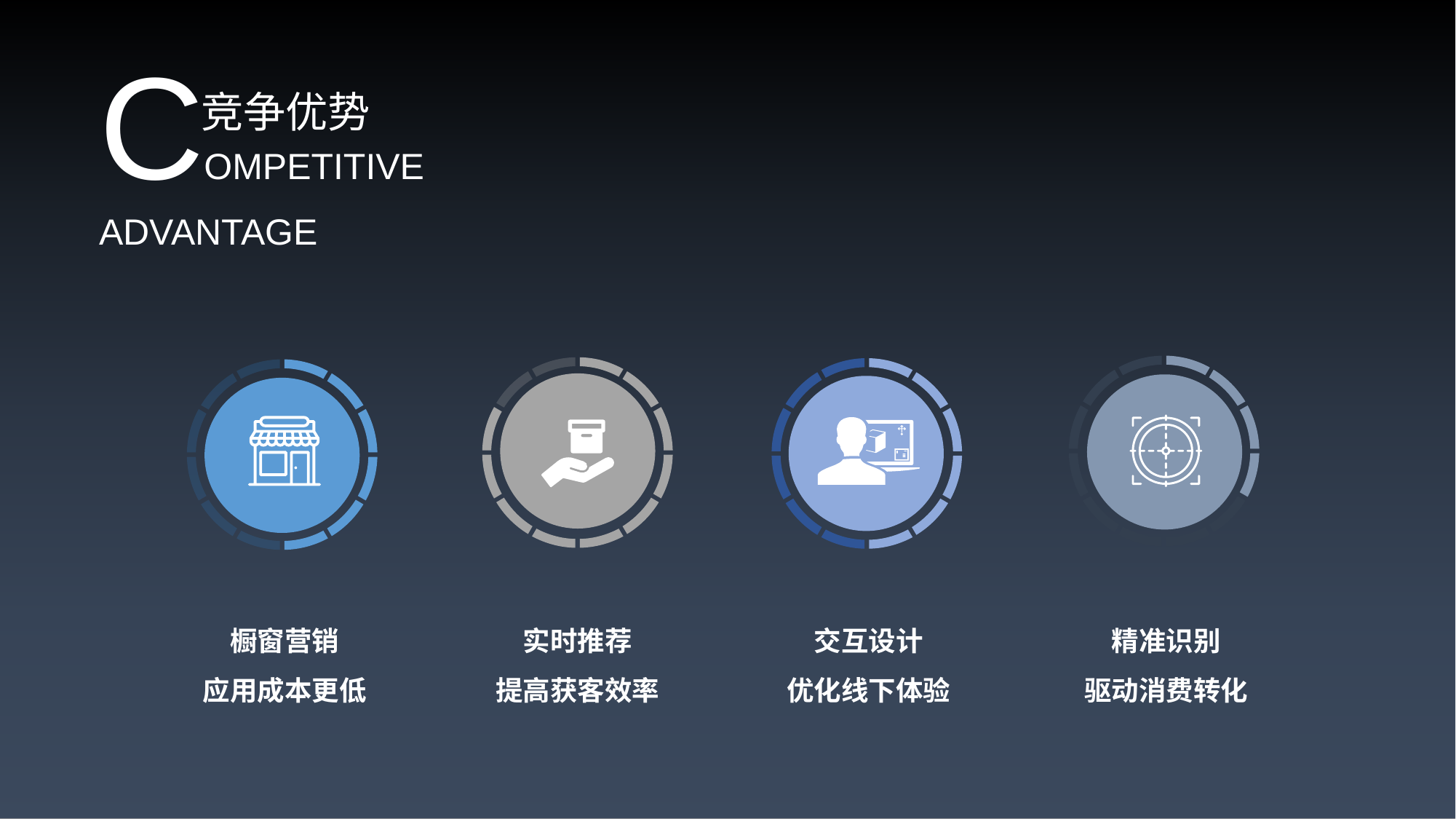

COMPETITIVE ADVANTAGE
竞争优势

橱窗营销
应用成本更低
实时推荐
提高获客效率
交互设计
优化线下体验
精准识别
驱动消费转化